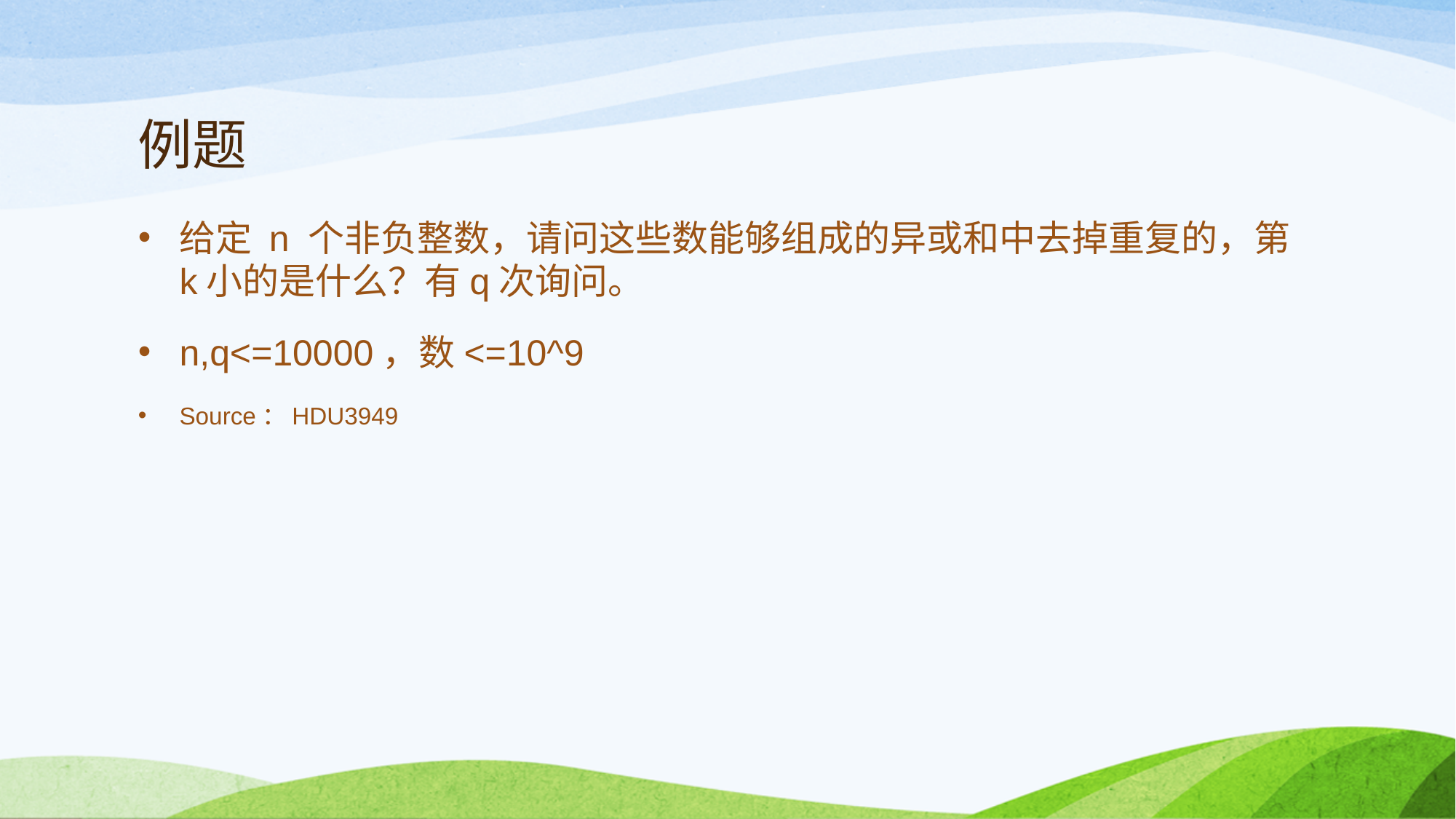

# 例题
给定 n 个非负整数​，请问这些数能够组成的异或和中去掉重复的，第k小的是什么？有q次询问。
n,q<=10000，数<=10^9
Source：HDU3949